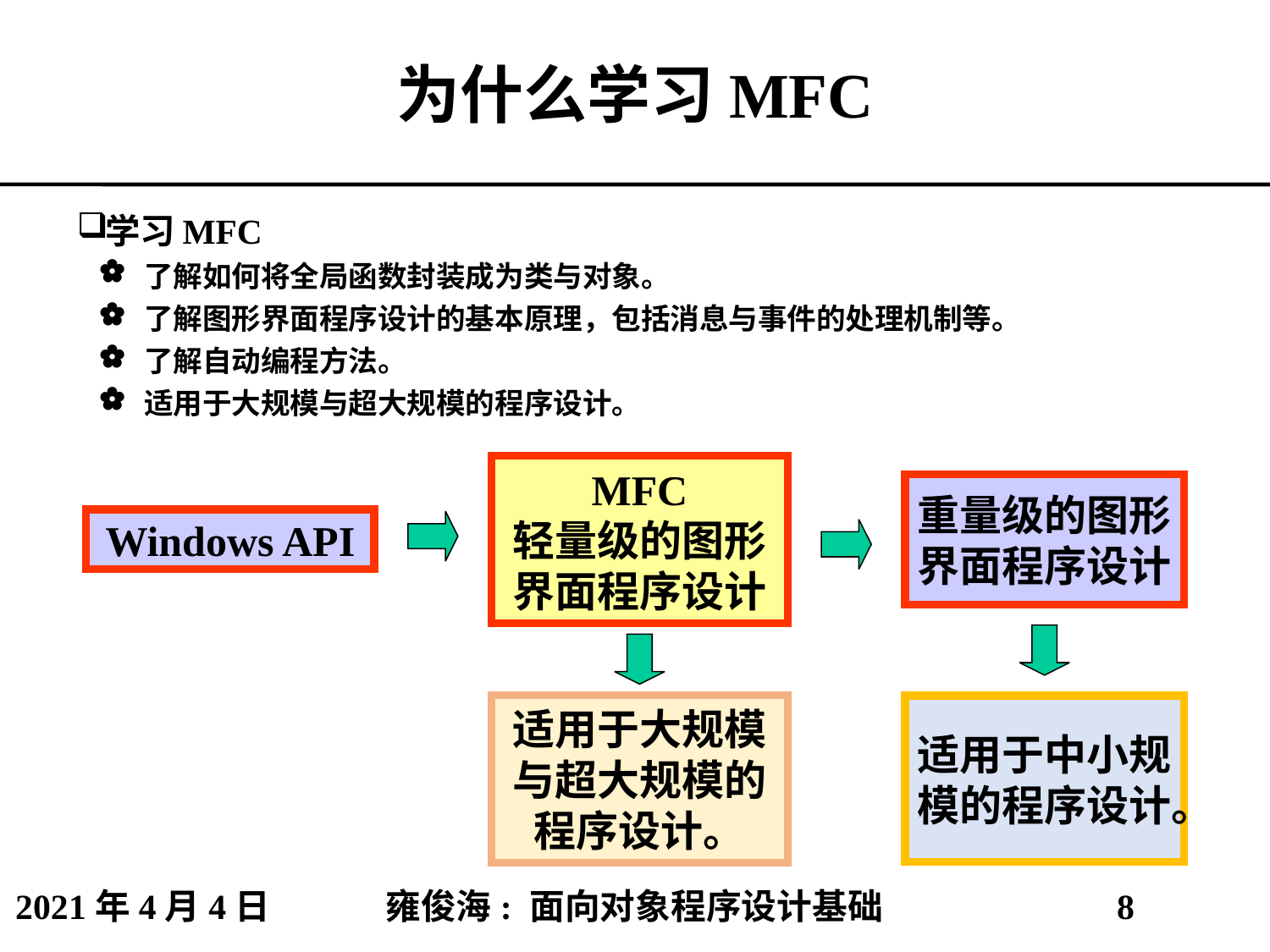

# 为什么学习MFC

学习MFC
了解如何将全局函数封装成为类与对象。
了解图形界面程序设计的基本原理，包括消息与事件的处理机制等。
了解自动编程方法。
适用于大规模与超大规模的程序设计。
MFC
轻量级的图形界面程序设计
重量级的图形界面程序设计
Windows API

适用于大规模与超大规模的程序设计。
适用于中小规模的程序设计。
2021年4月4日
雍俊海: 面向对象程序设计基础
8